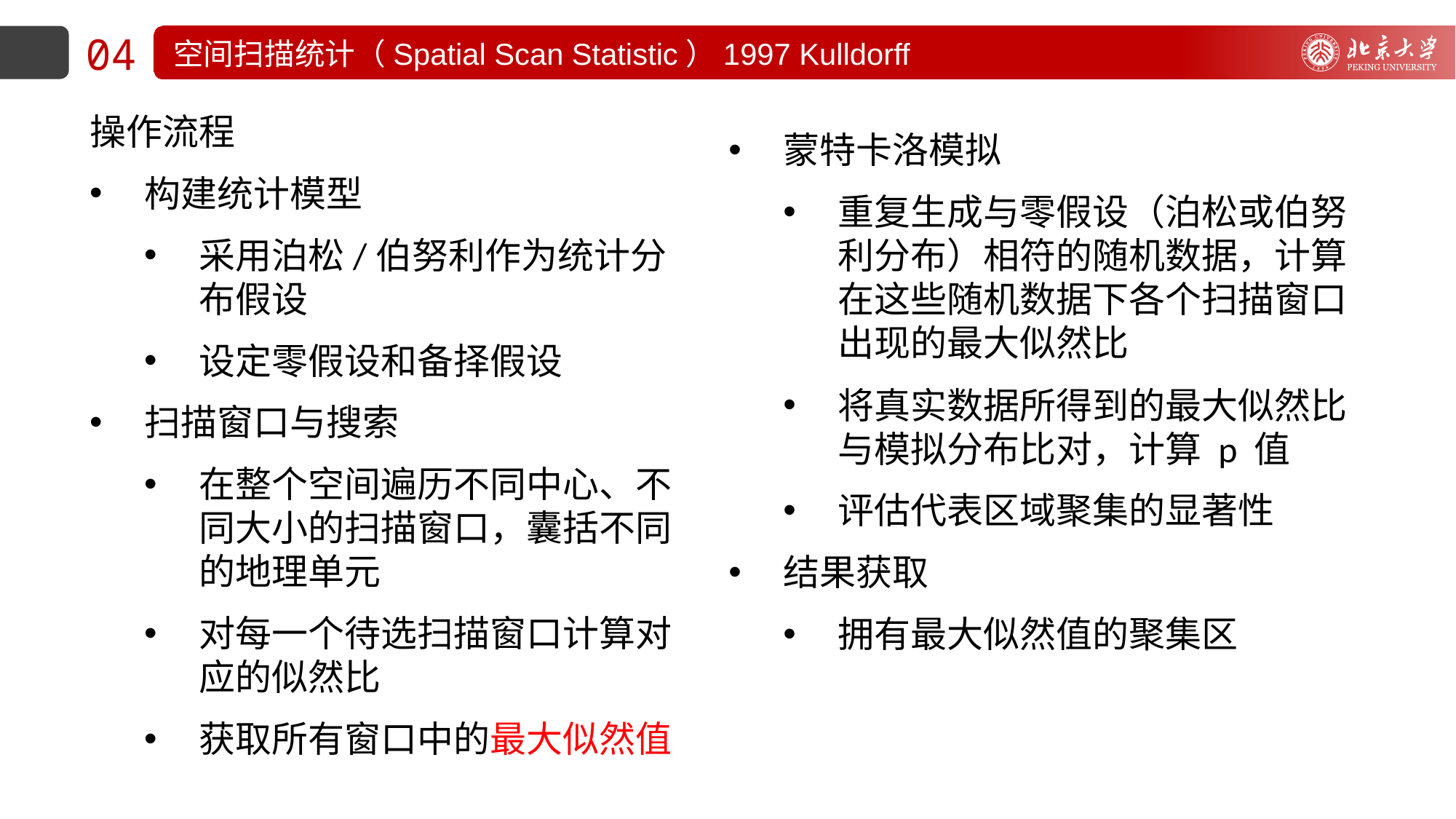

04

空间扫描统计（Spatial Scan Statistic）1997 Kulldorff

操作流程
构建统计模型
采用泊松/伯努利作为统计分布假设
设定零假设和备择假设
扫描窗口与搜索
在整个空间遍历不同中心、不同大小的扫描窗口，囊括不同的地理单元
对每一个待选扫描窗口计算对应的似然比
获取所有窗口中的最大似然值
蒙特卡洛模拟
重复生成与零假设（泊松或伯努利分布）相符的随机数据，计算在这些随机数据下各个扫描窗口出现的最大似然比
将真实数据所得到的最大似然比与模拟分布比对，计算 p 值
评估代表区域聚集的显著性
结果获取
拥有最大似然值的聚集区